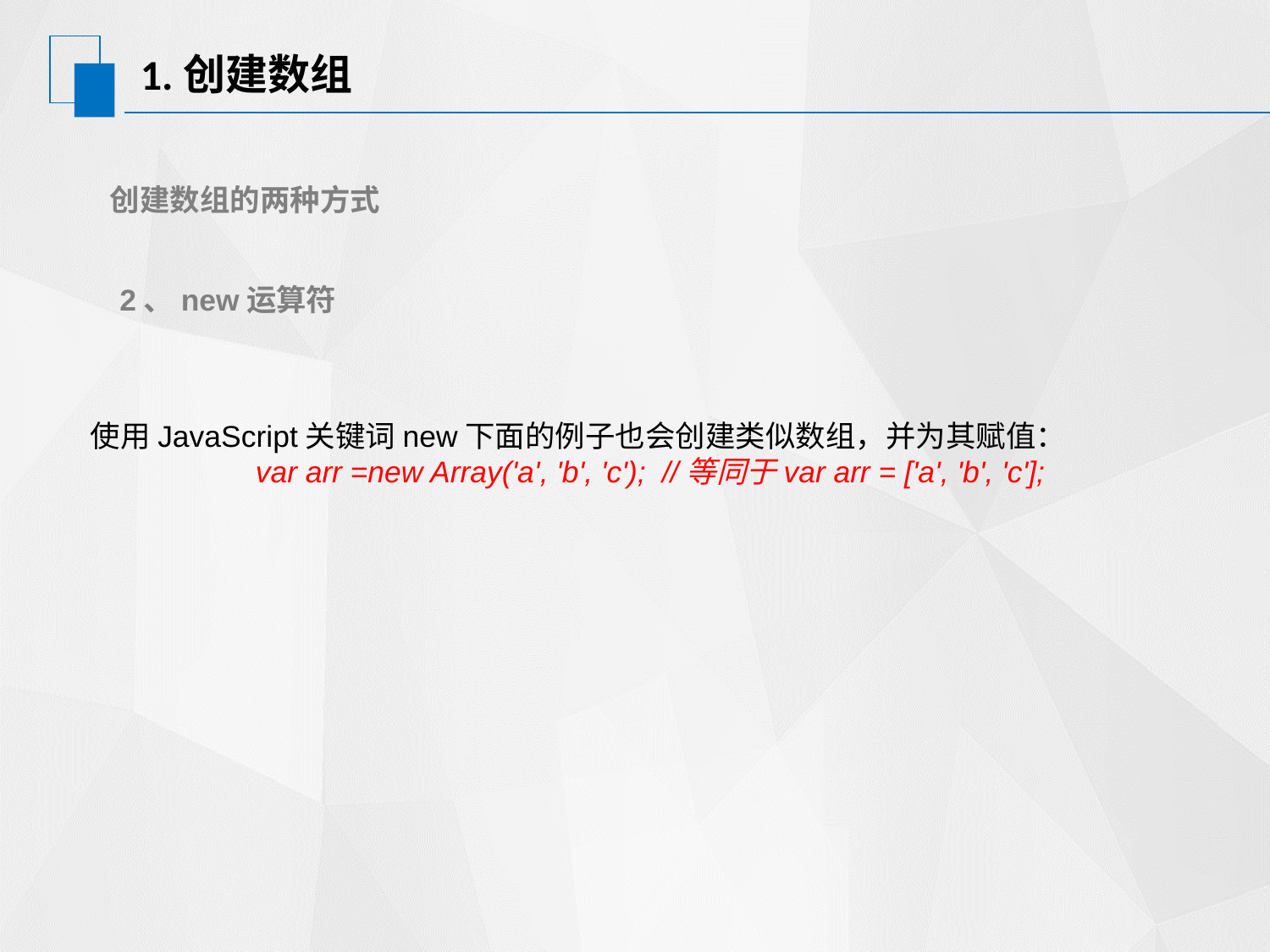

# 1.创建数组
    创建数组的两种方式
    2、new运算符
使用JavaScript关键词new下面的例子也会创建类似数组，并为其赋值：
                    var arr =new Array('a', 'b', 'c');  //等同于var arr = ['a', 'b', 'c'];